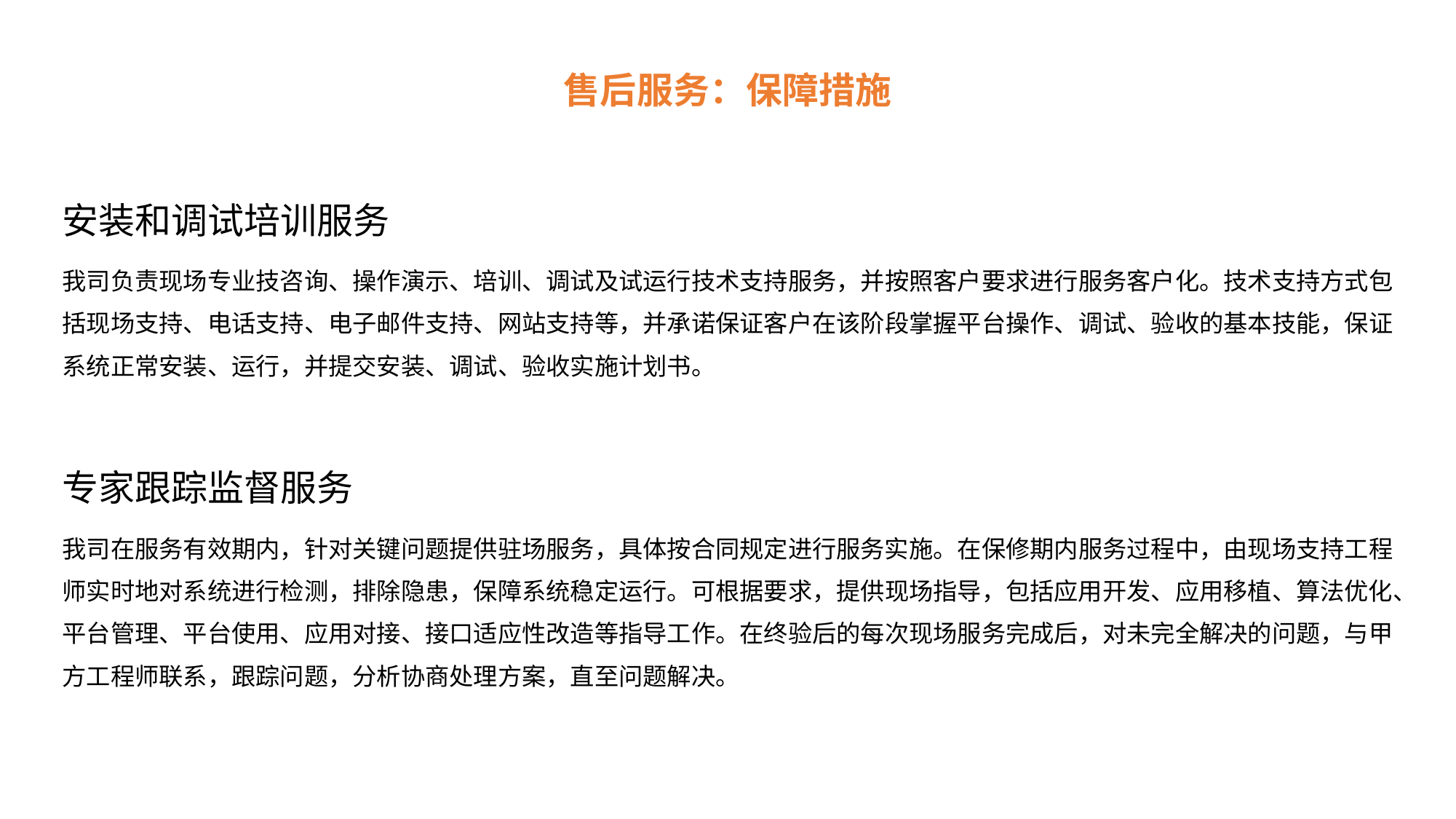

# 售后服务：保障措施
安装和调试培训服务
我司负责现场专业技咨询、操作演示、培训、调试及试运行技术支持服务，并按照客户要求进行服务客户化。技术支持方式包括现场支持、电话支持、电子邮件支持、网站支持等，并承诺保证客户在该阶段掌握平台操作、调试、验收的基本技能，保证系统正常安装、运行，并提交安装、调试、验收实施计划书。
专家跟踪监督服务
我司在服务有效期内，针对关键问题提供驻场服务，具体按合同规定进行服务实施。在保修期内服务过程中，由现场支持工程师实时地对系统进行检测，排除隐患，保障系统稳定运行。可根据要求，提供现场指导，包括应用开发、应用移植、算法优化、平台管理、平台使用、应用对接、接口适应性改造等指导工作。在终验后的每次现场服务完成后，对未完全解决的问题，与甲方工程师联系，跟踪问题，分析协商处理方案，直至问题解决。